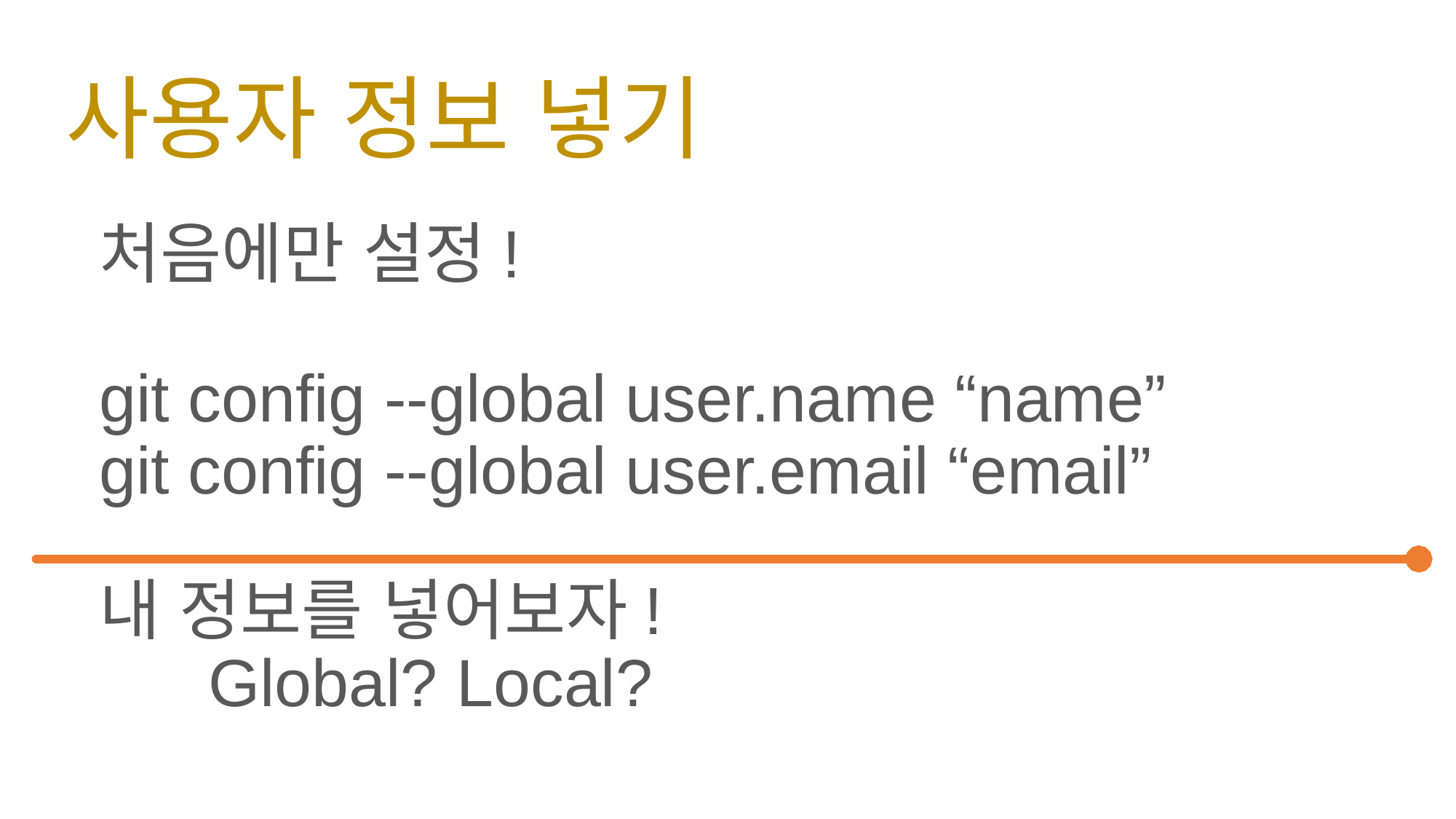

# 사용자 정보 넣기
처음에만 설정!
git config --global user.name “name”
git config --global user.email “email”
내 정보를 넣어보자!
	Global? Local?